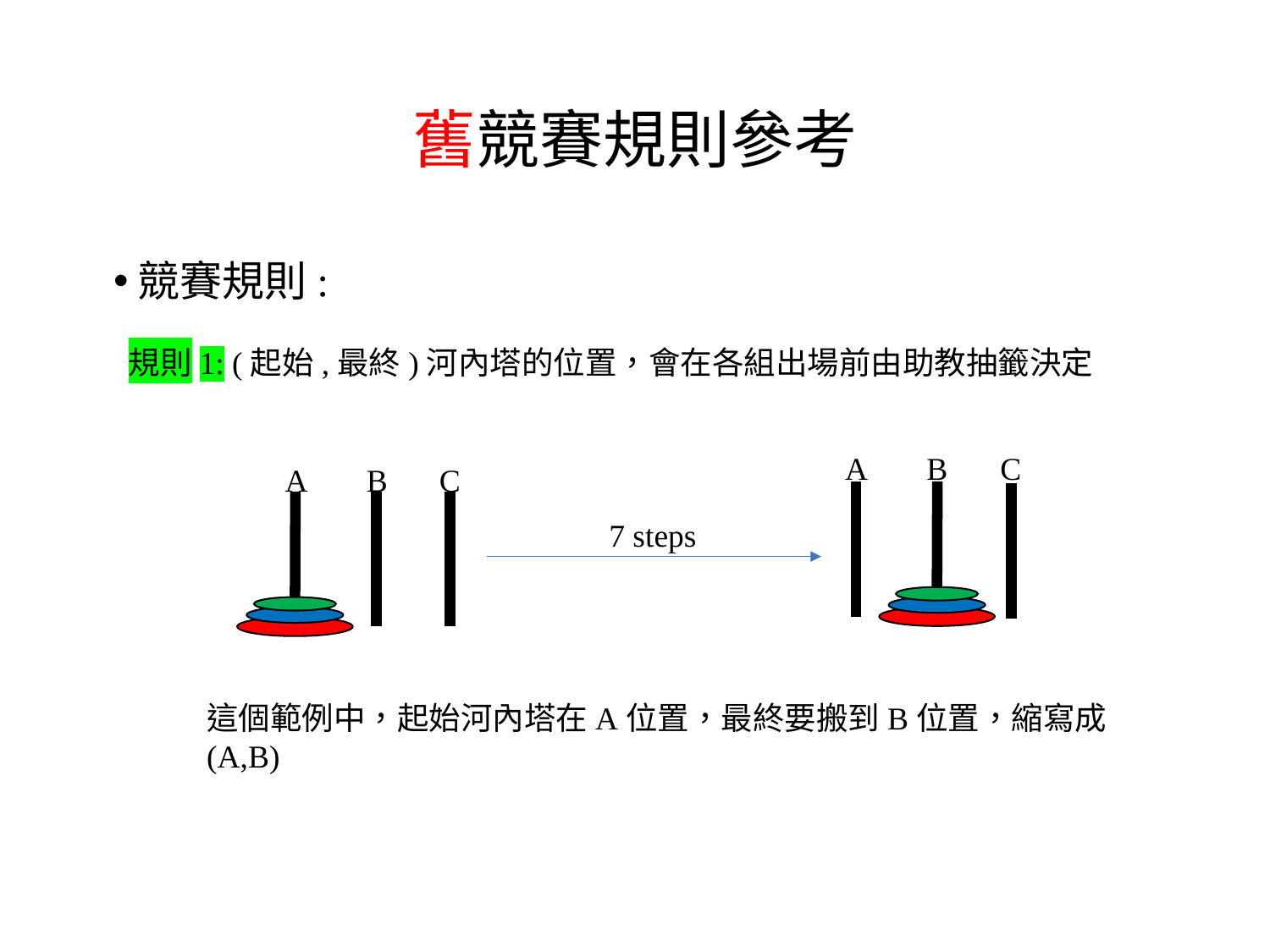

# 舊競賽規則參考
競賽規則:

規則1: (起始,最終)河內塔的位置，會在各組出場前由助教抽籤決定
A
C
B
A
C
B

7 steps
這個範例中，起始河內塔在A位置，最終要搬到B位置，縮寫成(A,B)